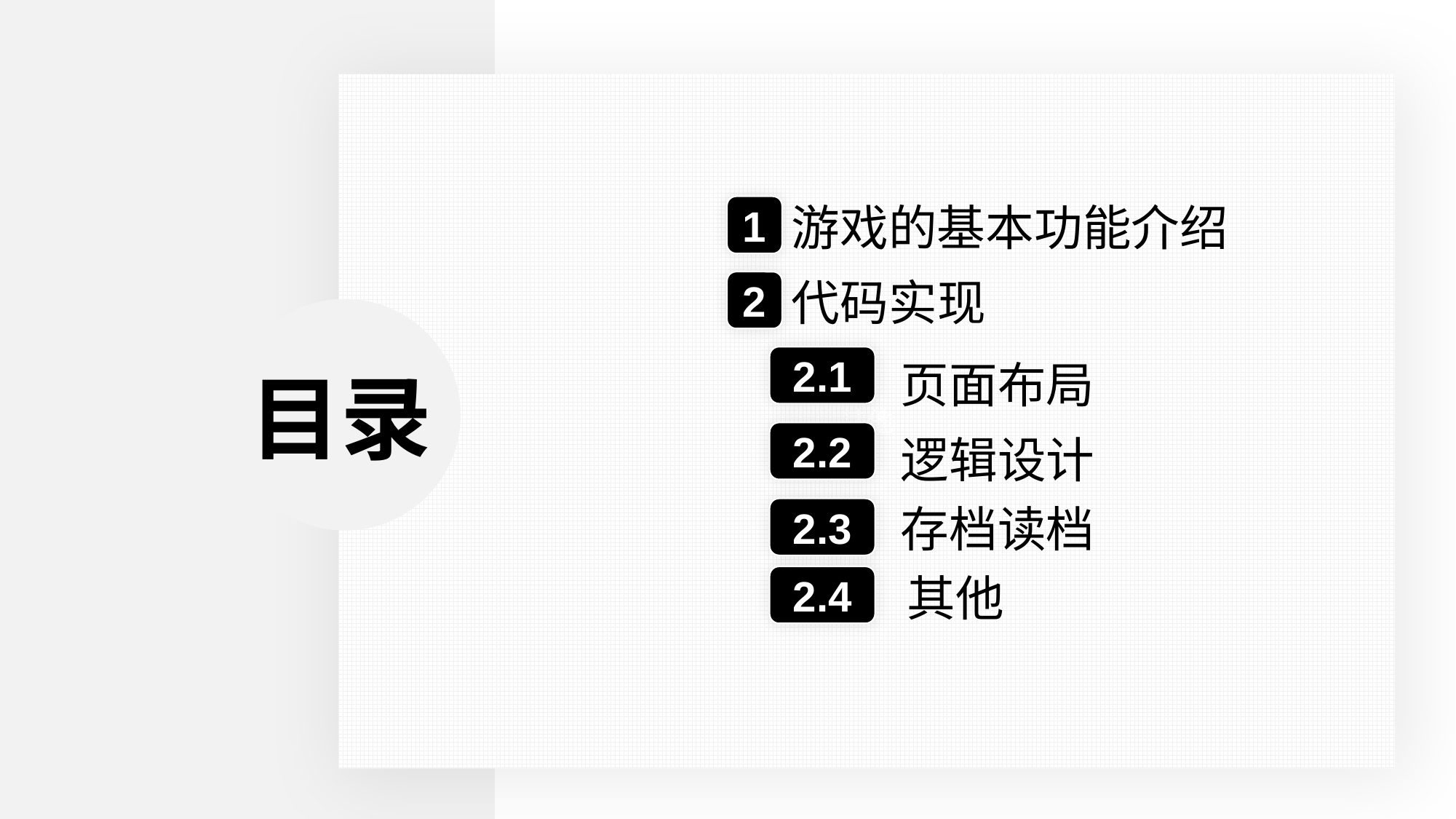

其他
游戏的基本功能介绍

1

代码实现
2
2.1
目录

页面布局
2.2
逻辑设计
存档读档
2.3
其他
2.4